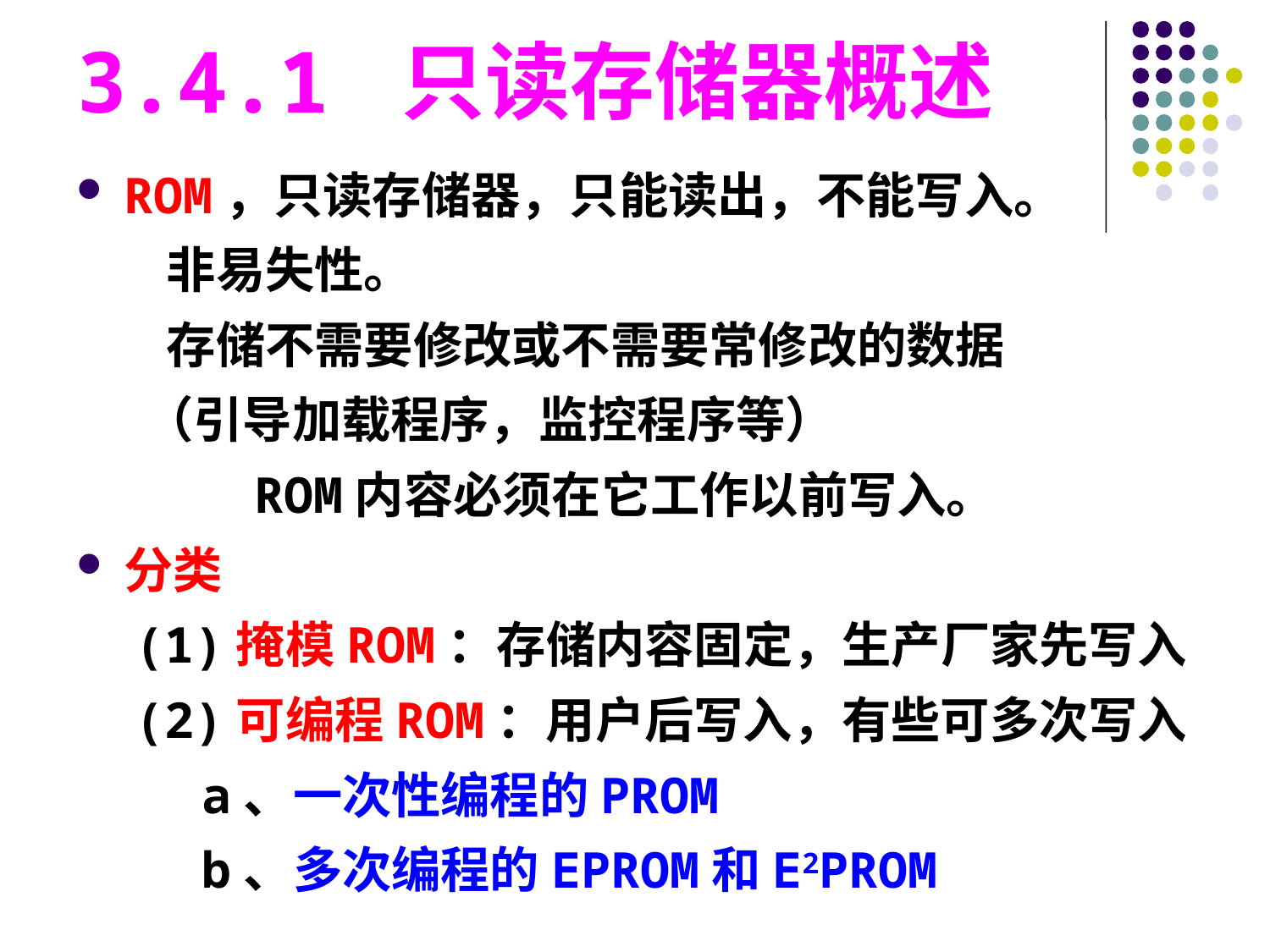

3.4.1 只读存储器概述
ROM，只读存储器，只能读出，不能写入。
       非易失性。
       存储不需要修改或不需要常修改的数据
     （引导加载程序，监控程序等）
      ROM内容必须在它工作以前写入。
分类
  (1)掩模ROM：存储内容固定，生产厂家先写入
  (2)可编程ROM：用户后写入，有些可多次写入
 a、一次性编程的PROM
 b、多次编程的EPROM和E2PROM
# 46